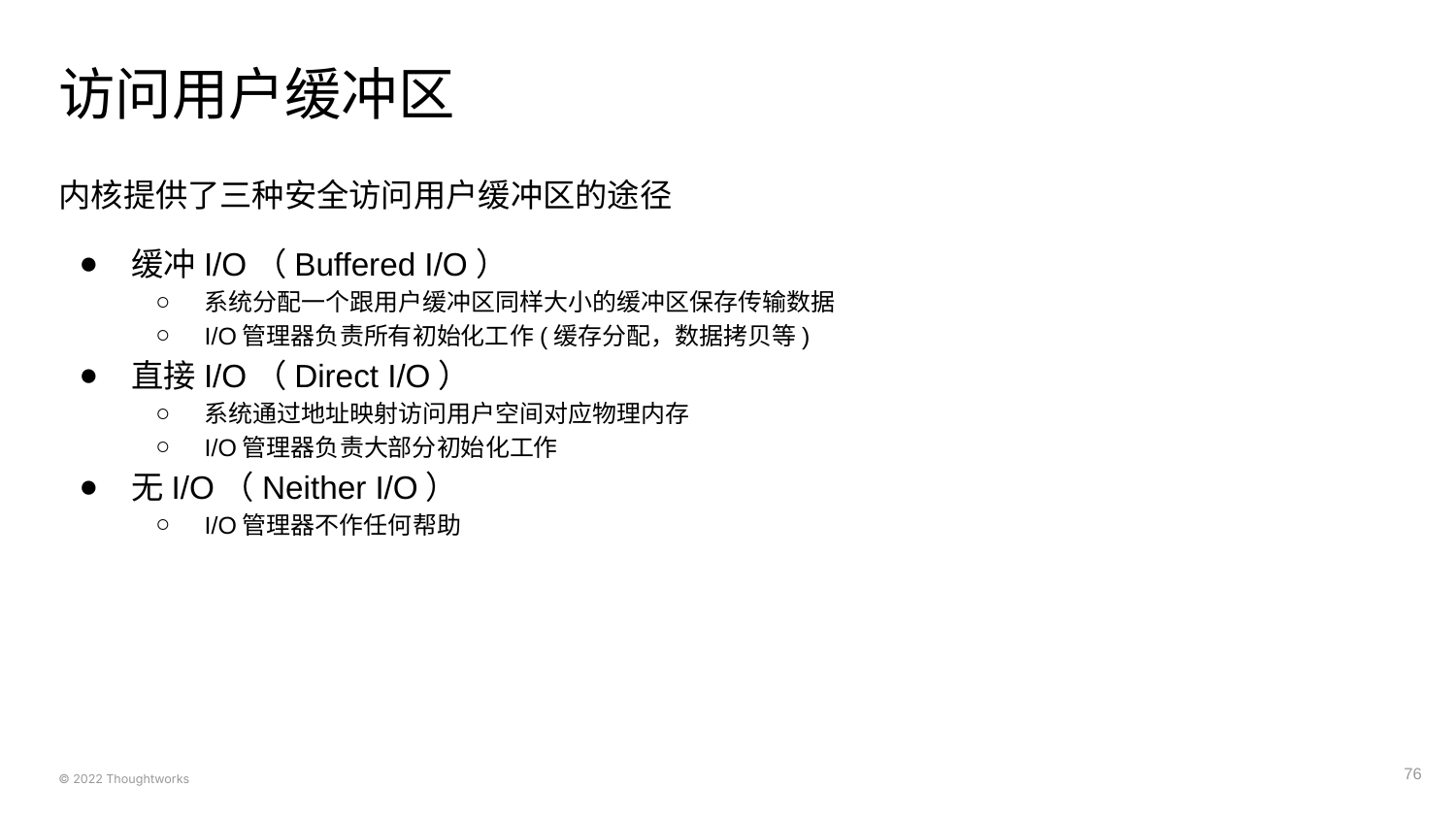

# 访问用户缓冲区
内核提供了三种安全访问用户缓冲区的途径
缓冲I/O（Buffered I/O）
系统分配一个跟用户缓冲区同样大小的缓冲区保存传输数据
I/O管理器负责所有初始化工作(缓存分配，数据拷贝等)
直接I/O（Direct I/O）
系统通过地址映射访问用户空间对应物理内存
I/O管理器负责大部分初始化工作
无I/O（Neither I/O）
I/O管理器不作任何帮助
76